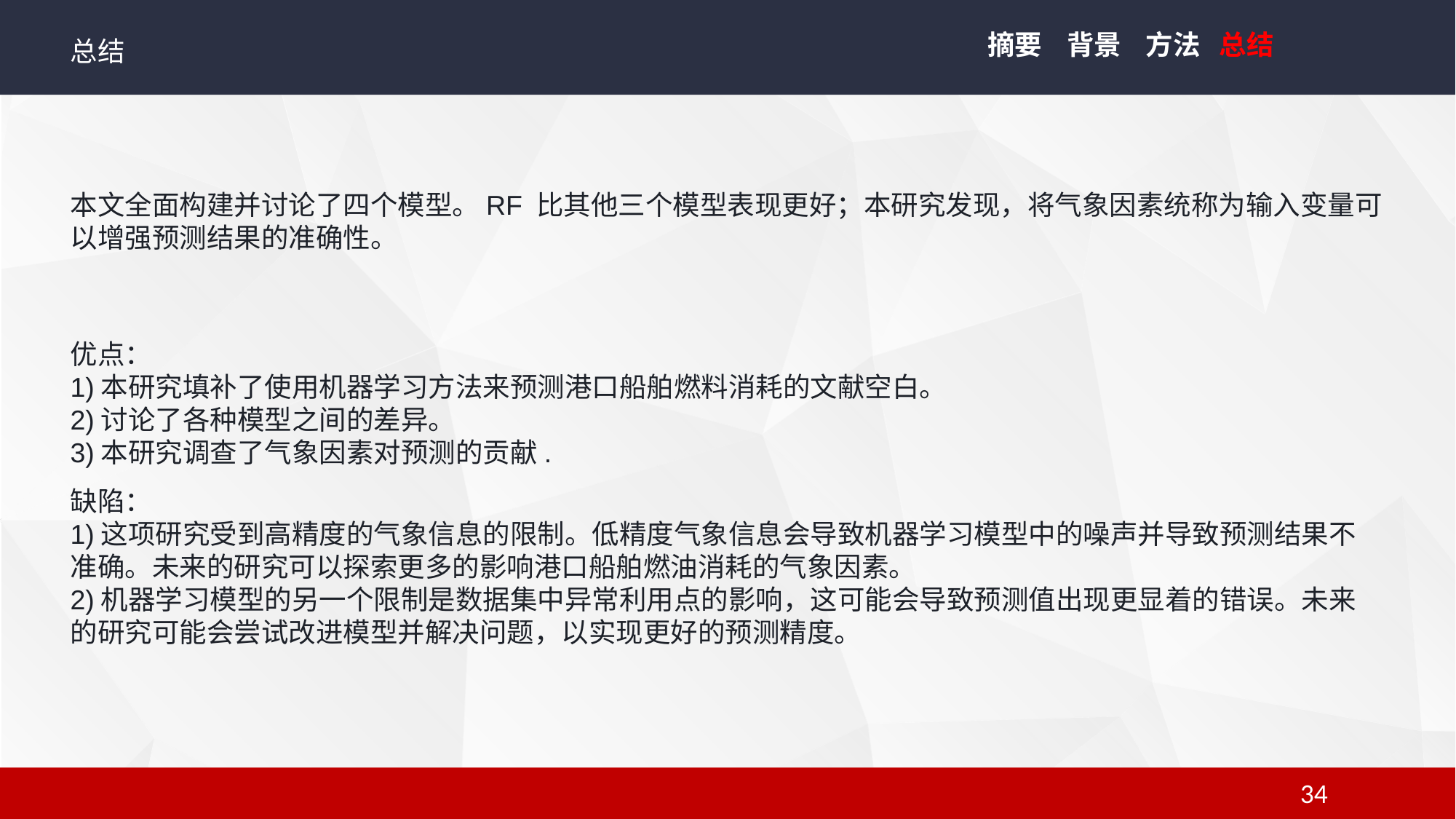

摘要    背景    方法   总结
总结
本文全面构建并讨论了四个模型。RF 比其他三个模型表现更好；本研究发现，将气象因素统称为输入变量可以增强预测结果的准确性。
优点：
1)本研究填补了使用机器学习方法来预测港口船舶燃料消耗的文献空白。
2)讨论了各种模型之间的差异。
3)本研究调查了气象因素对预测的贡献.
缺陷：
1)这项研究受到高精度的气象信息的限制。低精度气象信息会导致机器学习模型中的噪声并导致预测结果不准确。未来的研究可以探索更多的影响港口船舶燃油消耗的气象因素。
2)机器学习模型的另一个限制是数据集中异常利用点的影响，这可能会导致预测值出现更显着的错误。未来的研究可能会尝试改进模型并解决问题，以实现更好的预测精度。
34